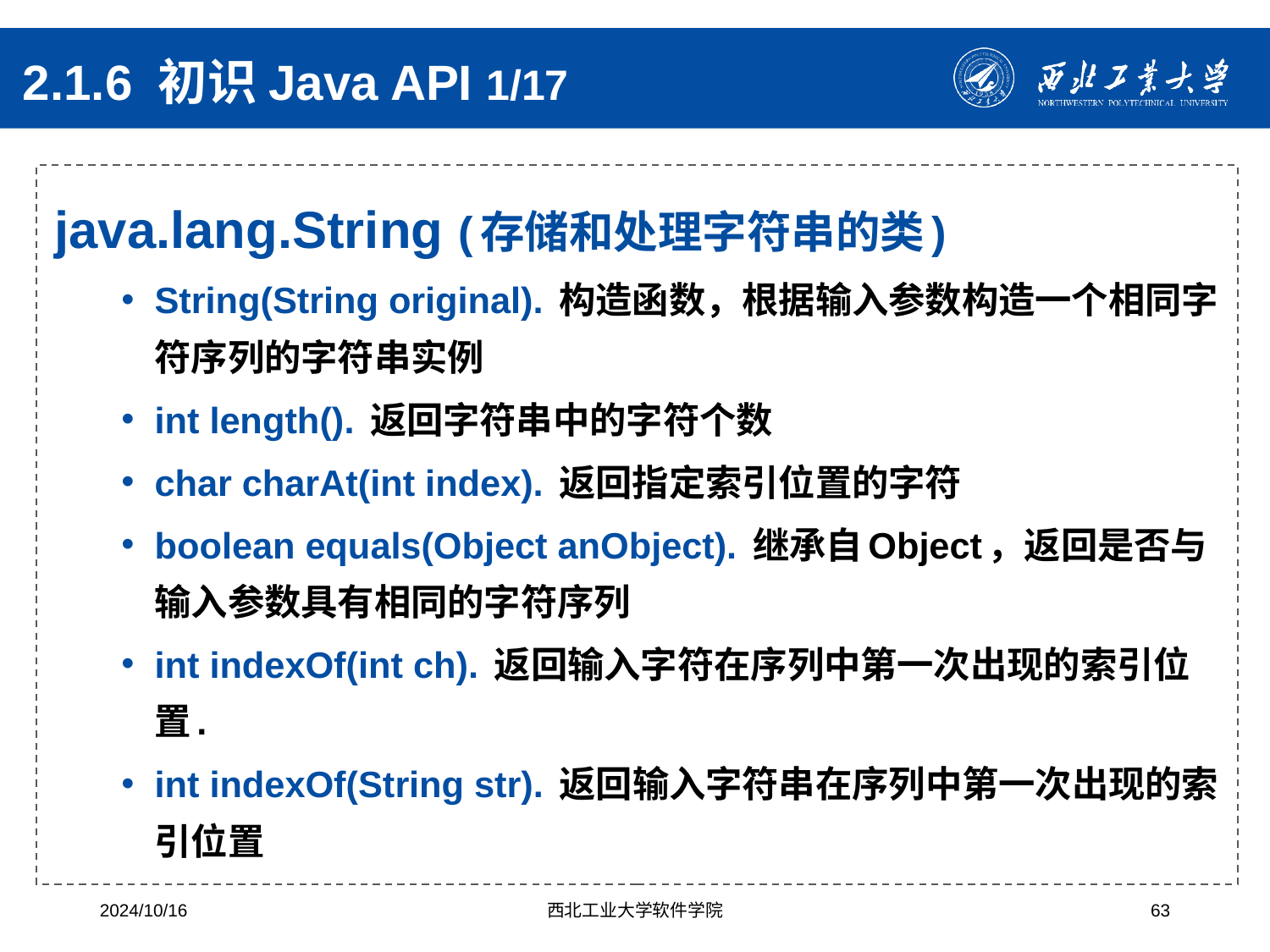

# 2.1.6 初识Java API 1/17
java.lang.String (存储和处理字符串的类)
String(String original). 构造函数，根据输入参数构造一个相同字符序列的字符串实例
int length(). 返回字符串中的字符个数
char charAt(int index). 返回指定索引位置的字符
boolean equals(Object anObject). 继承自Object，返回是否与输入参数具有相同的字符序列
int indexOf(int ch). 返回输入字符在序列中第一次出现的索引位置.
int indexOf(String str). 返回输入字符串在序列中第一次出现的索引位置
2024/10/16
西北工业大学软件学院
63